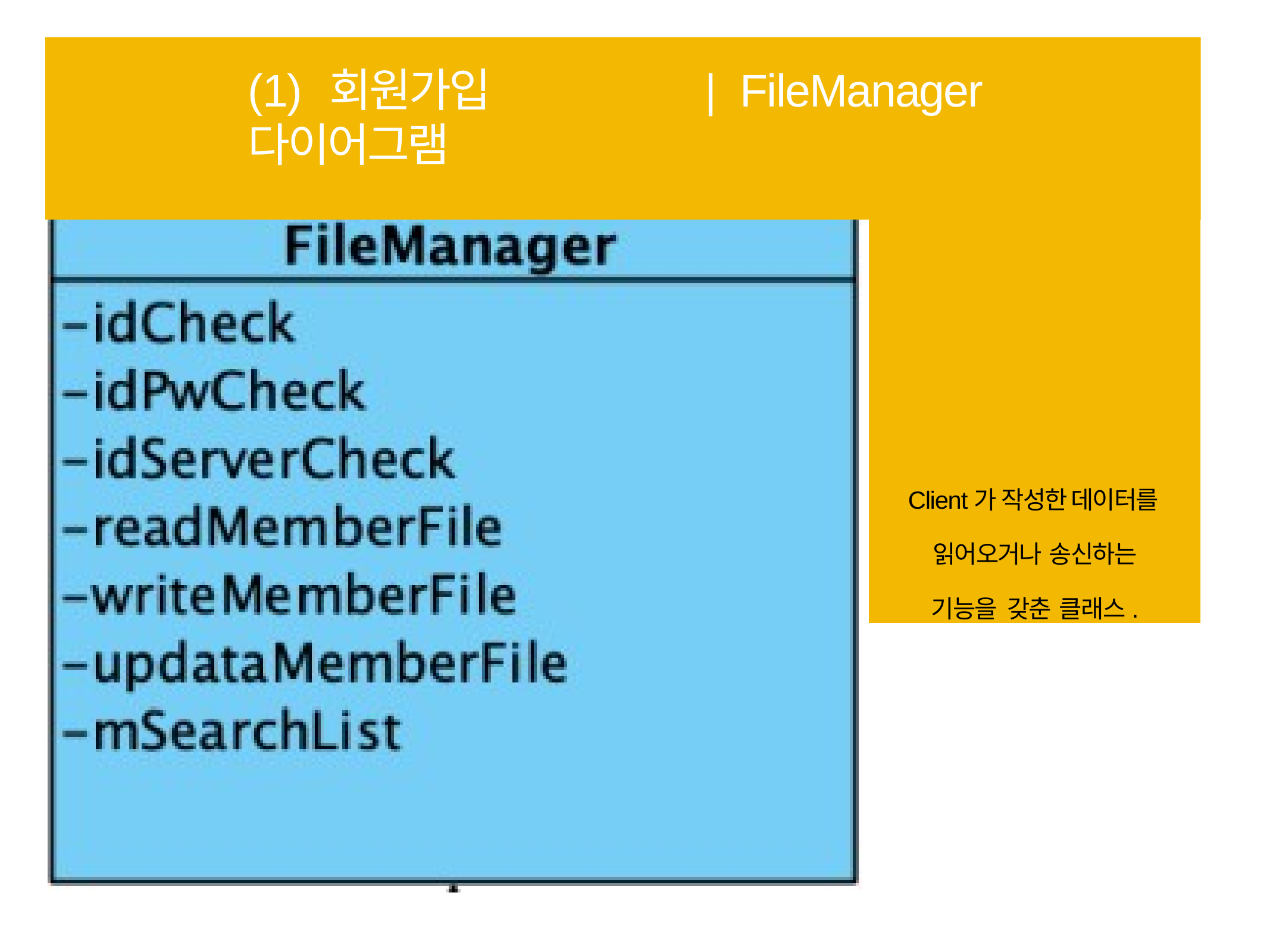

# (1) 회원가입	| FileManager 다이어그램

Client가 작성한 데이터를  읽어오거나 송신하는 기능을  갖춘 클래스.